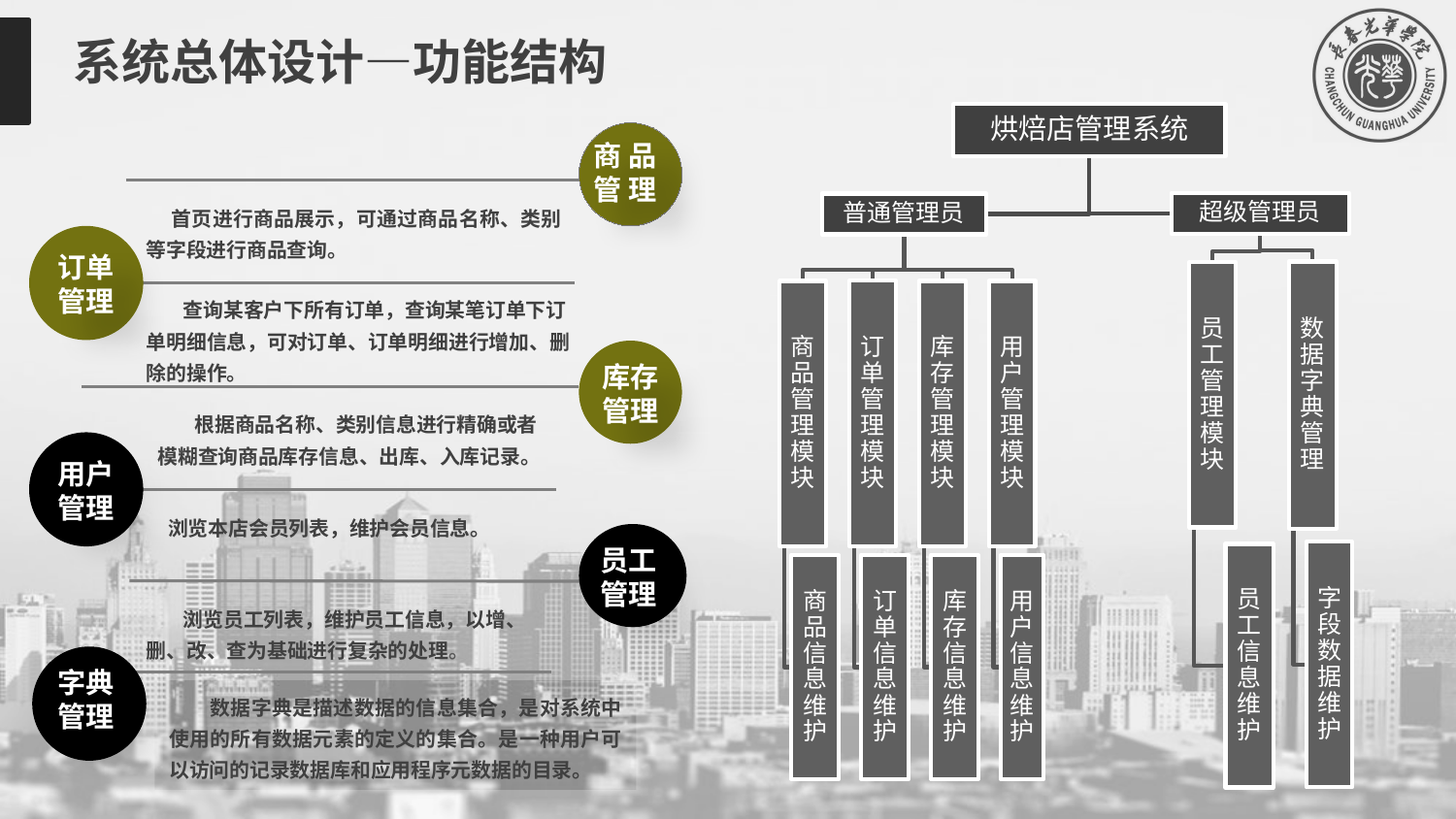

系统总体设计—功能结构

烘焙店管理系统
普通管理员
商品管理模块
商品信息维护
订单管理模块
订单信息维护
库存管理模块
库存信息维护
用户管理模块
用户信息维护
超级管理员
员工管理模块
员工信息维护
数据字典管理
字段数据维护

商 品 管 理
    首页进行商品展示，可通过商品名称、类别等字段进行商品查询。

订单
管理
       查询某客户下所有订单，查询某笔订单下订单明细信息，可对订单、订单明细进行增加、删除的操作。

库存
管理
       根据商品名称、类别信息进行精确或者模糊查询商品库存信息、出库、入库记录。

用户
管理
浏览本店会员列表，维护会员信息。

员工
管理
       浏览员工列表，维护员工信息，以增、删、改、查为基础进行复杂的处理。

字典
管理
       数据字典是描述数据的信息集合，是对系统中使用的所有数据元素的定义的集合。是一种用户可以访问的记录数据库和应用程序元数据的目录。